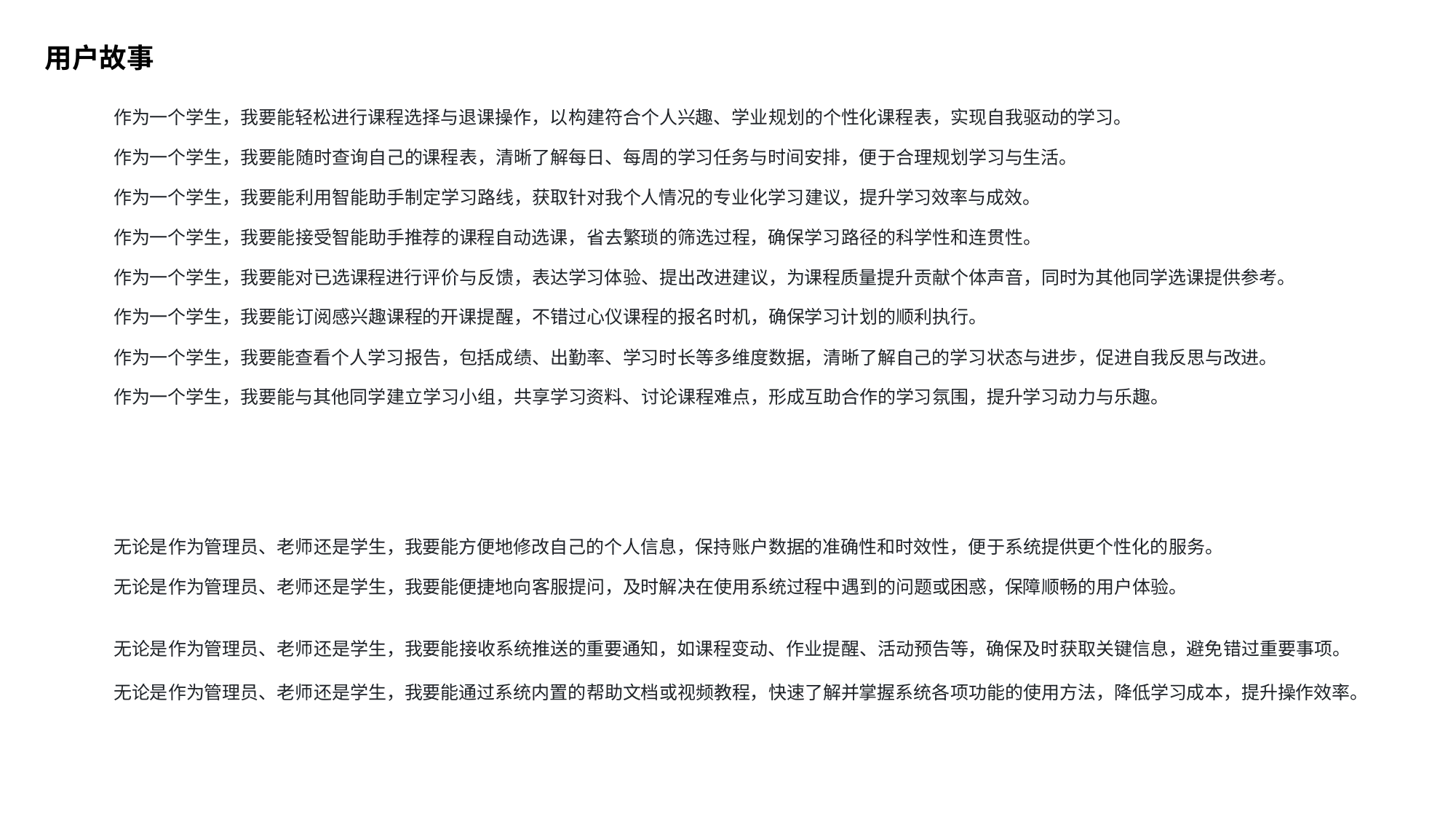

用户故事
作为一个学生，我要能轻松进行课程选择与退课操作，以构建符合个人兴趣、学业规划的个性化课程表，实现自我驱动的学习。
作为一个学生，我要能随时查询自己的课程表，清晰了解每日、每周的学习任务与时间安排，便于合理规划学习与生活。
作为一个学生，我要能利用智能助手制定学习路线，获取针对我个人情况的专业化学习建议，提升学习效率与成效。
作为一个学生，我要能接受智能助手推荐的课程自动选课，省去繁琐的筛选过程，确保学习路径的科学性和连贯性。
作为一个学生，我要能对已选课程进行评价与反馈，表达学习体验、提出改进建议，为课程质量提升贡献个体声音，同时为其他同学选课提供参考。
作为一个学生，我要能订阅感兴趣课程的开课提醒，不错过心仪课程的报名时机，确保学习计划的顺利执行。
作为一个学生，我要能查看个人学习报告，包括成绩、出勤率、学习时长等多维度数据，清晰了解自己的学习状态与进步，促进自我反思与改进。
作为一个学生，我要能与其他同学建立学习小组，共享学习资料、讨论课程难点，形成互助合作的学习氛围，提升学习动力与乐趣。

无论是作为管理员、老师还是学生，我要能方便地修改自己的个人信息，保持账户数据的准确性和时效性，便于系统提供更个性化的服务。
无论是作为管理员、老师还是学生，我要能便捷地向客服提问，及时解决在使用系统过程中遇到的问题或困惑，保障顺畅的用户体验。

无论是作为管理员、老师还是学生，我要能接收系统推送的重要通知，如课程变动、作业提醒、活动预告等，确保及时获取关键信息，避免错过重要事项。
无论是作为管理员、老师还是学生，我要能通过系统内置的帮助文档或视频教程，快速了解并掌握系统各项功能的使用方法，降低学习成本，提升操作效率。